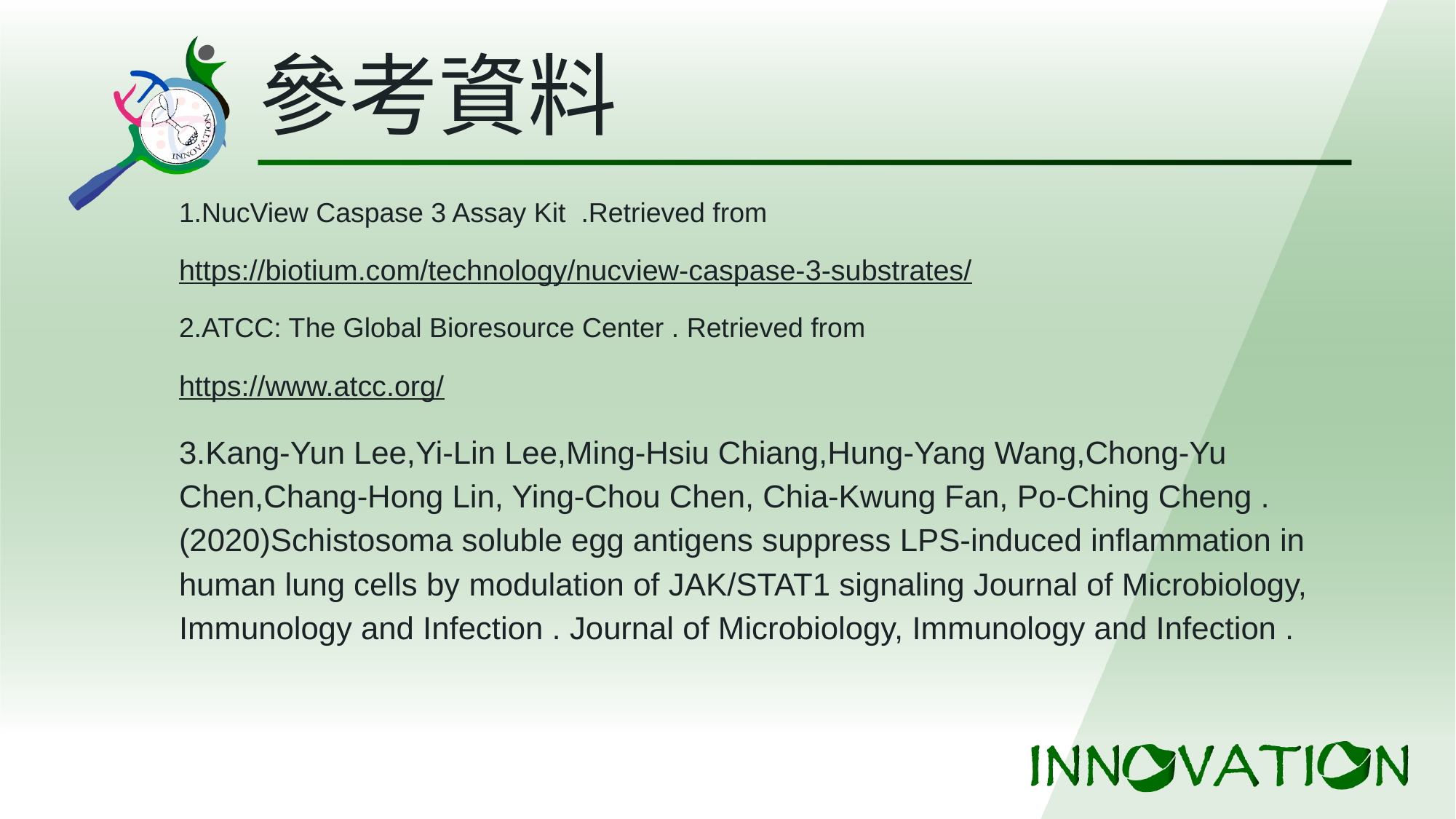

# 參考資料
1.NucView Caspase 3 Assay Kit  .Retrieved from
https://biotium.com/technology/nucview-caspase-3-substrates/
2.ATCC: The Global Bioresource Center . Retrieved from
https://www.atcc.org/
3.Kang-Yun Lee,Yi-Lin Lee,Ming-Hsiu Chiang,Hung-Yang Wang,Chong-Yu Chen,Chang-Hong Lin, Ying-Chou Chen, Chia-Kwung Fan, Po-Ching Cheng . (2020)Schistosoma soluble egg antigens suppress LPS-induced inflammation in human lung cells by modulation of JAK/STAT1 signaling Journal of Microbiology, Immunology and Infection . Journal of Microbiology, Immunology and Infection .